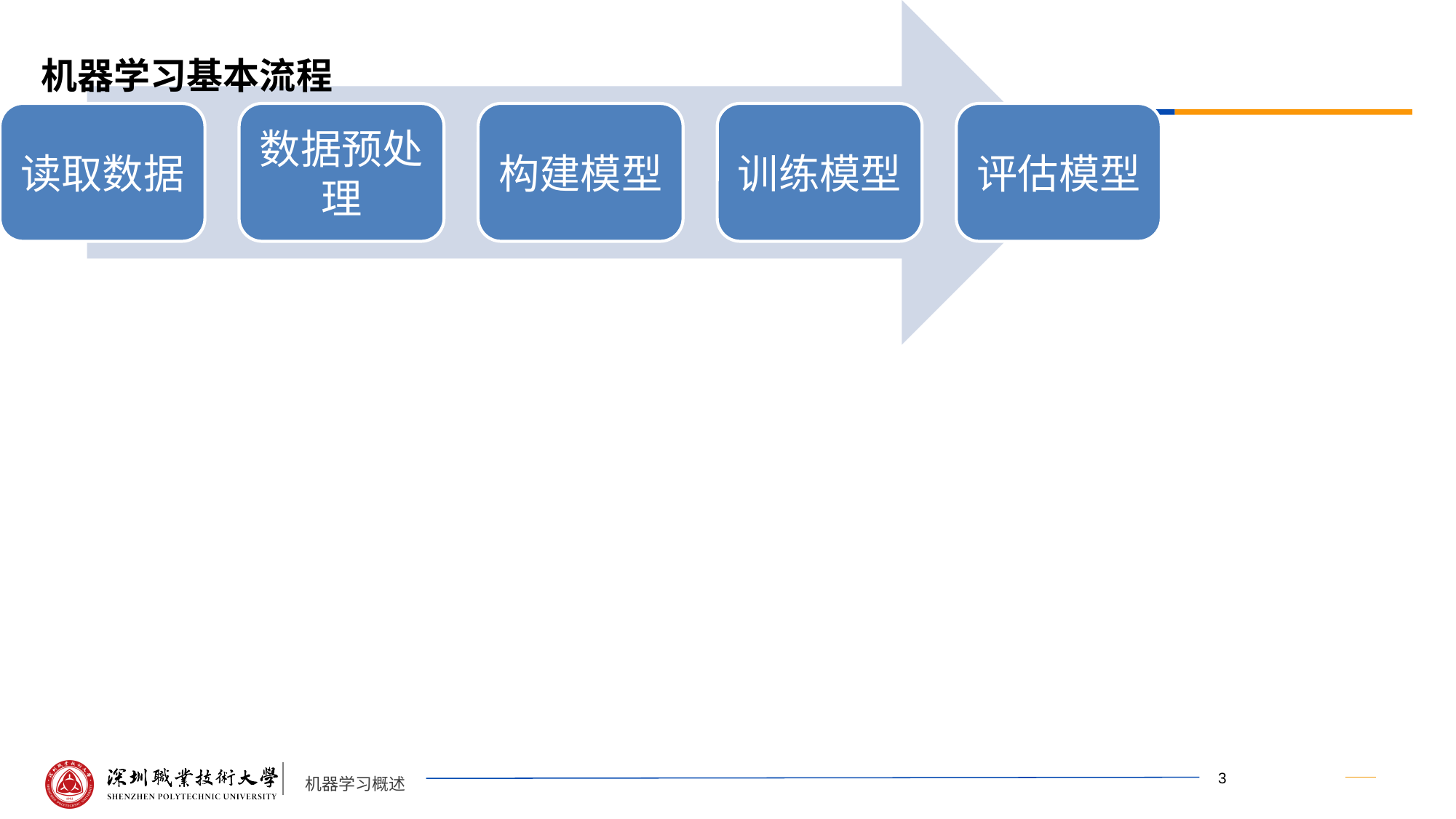

# 机器学习基本流程
读取数据
数据预处理
构建模型
训练模型
评估模型